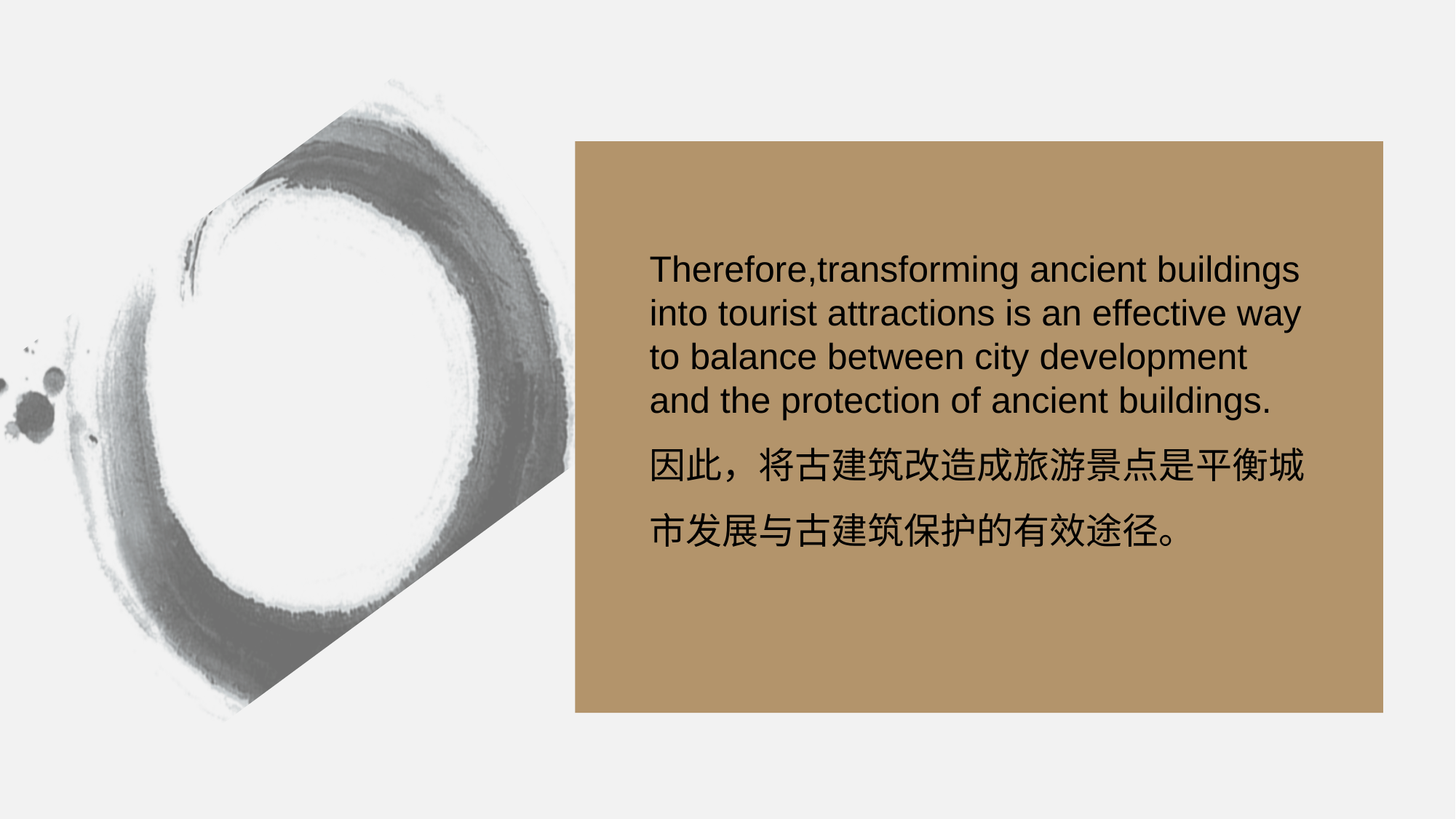

Therefore,transforming ancient buildings into tourist attractions is an effective way to balance between city development and the protection of ancient buildings.
因此，将古建筑改造成旅游景点是平衡城市发展与古建筑保护的有效途径。